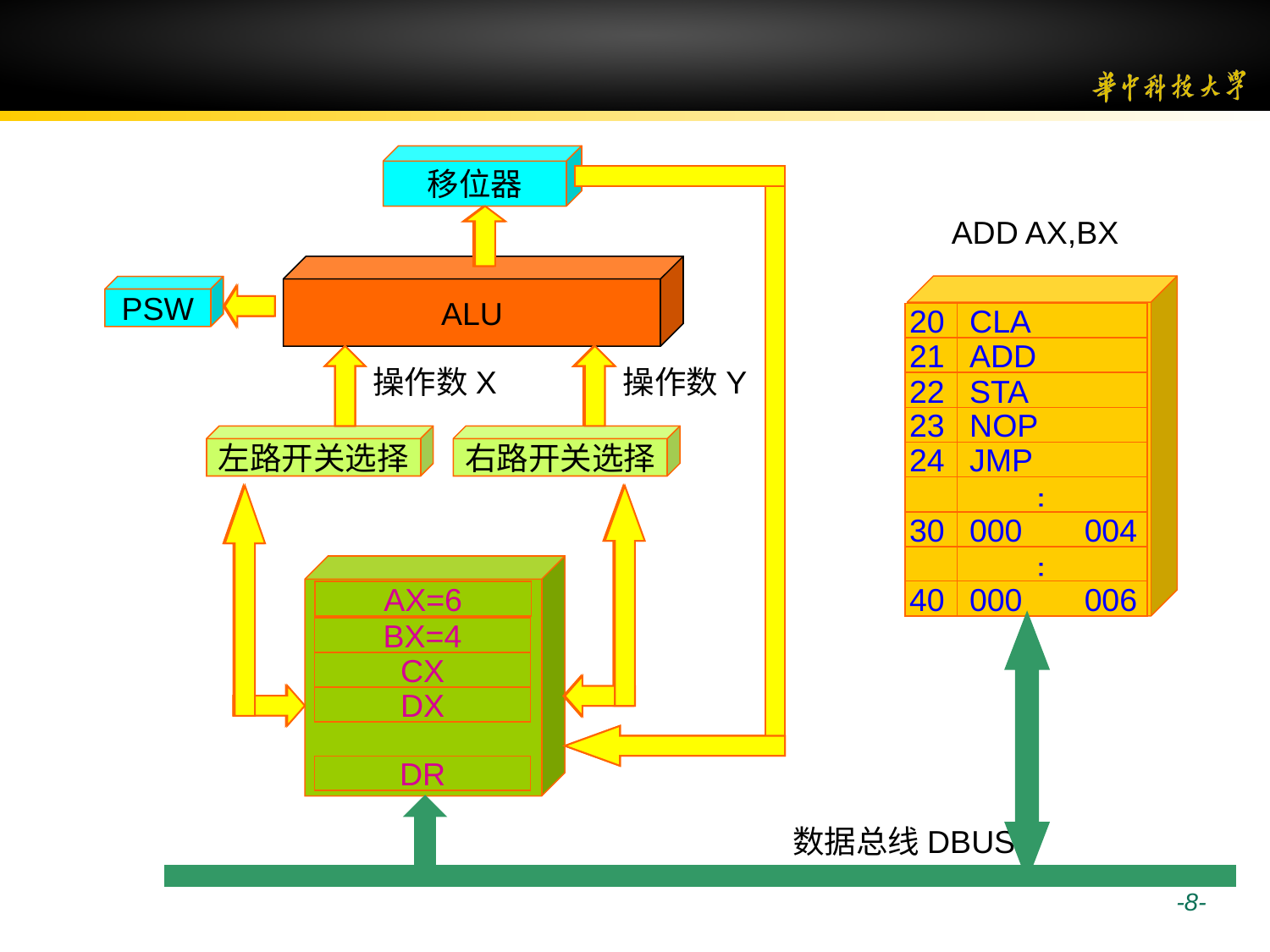

移位器

ADD AX,BX

ALU

20
CLA
21
ADD
22
STA
23
NOP
24
JMP

…
30
000       004

…
40
000       006
PSW

操作数X
操作数Y
左路开关选择
右路开关选择

AX=6
AX=2

BX=4

CX

DX
DR

数据总线DBUS

 -8-